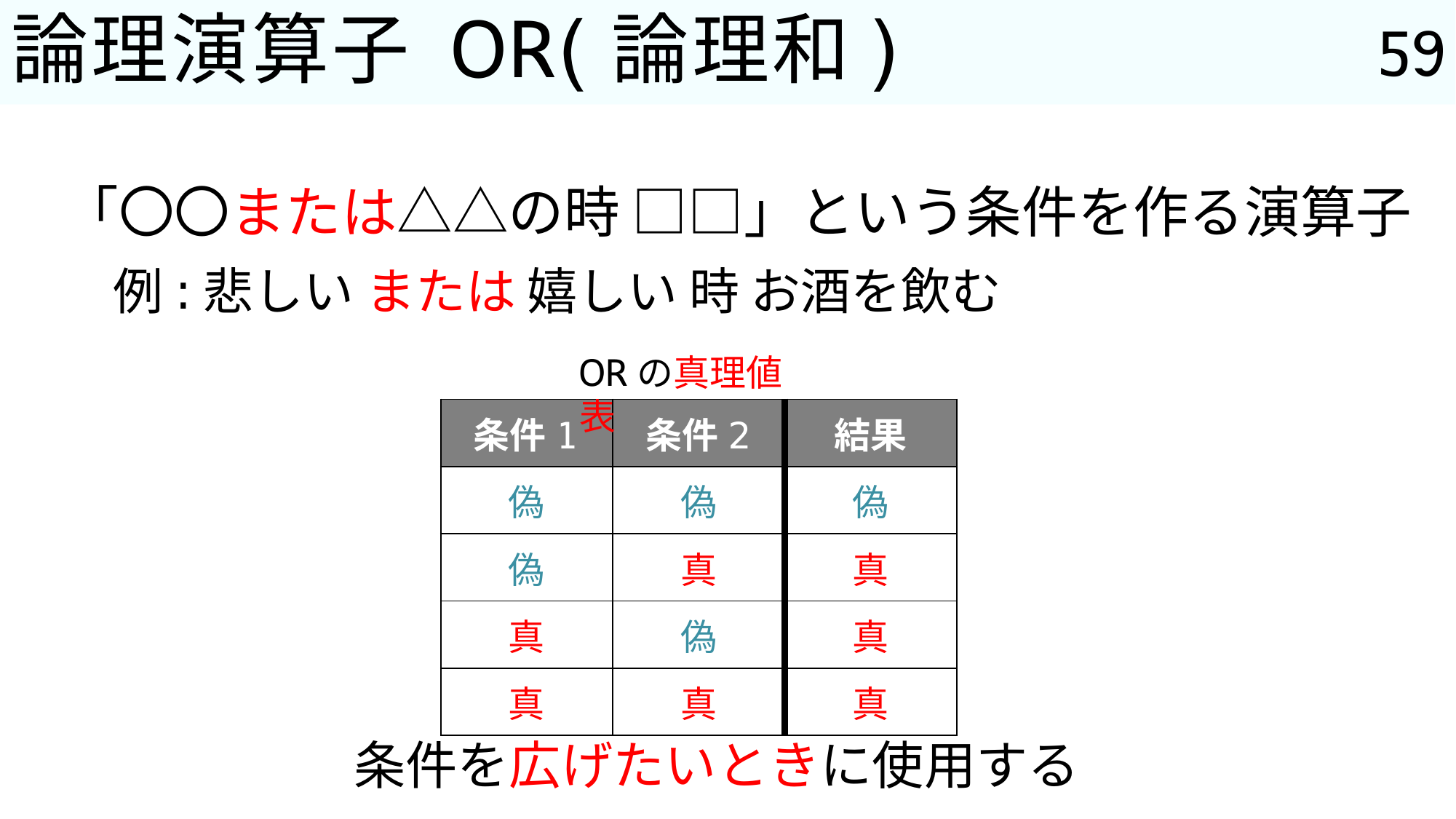

59
# 論理演算子 OR(論理和)
「〇〇または△△の時 □□」という条件を作る演算子
例:悲しい または 嬉しい 時 お酒を飲む
ORの真理値表
| 条件1 | 条件2 | 結果 |
| --- | --- | --- |
| 偽 | 偽 | 偽 |
| 偽 | 真 | 真 |
| 真 | 偽 | 真 |
| 真 | 真 | 真 |
条件を広げたいときに使用する